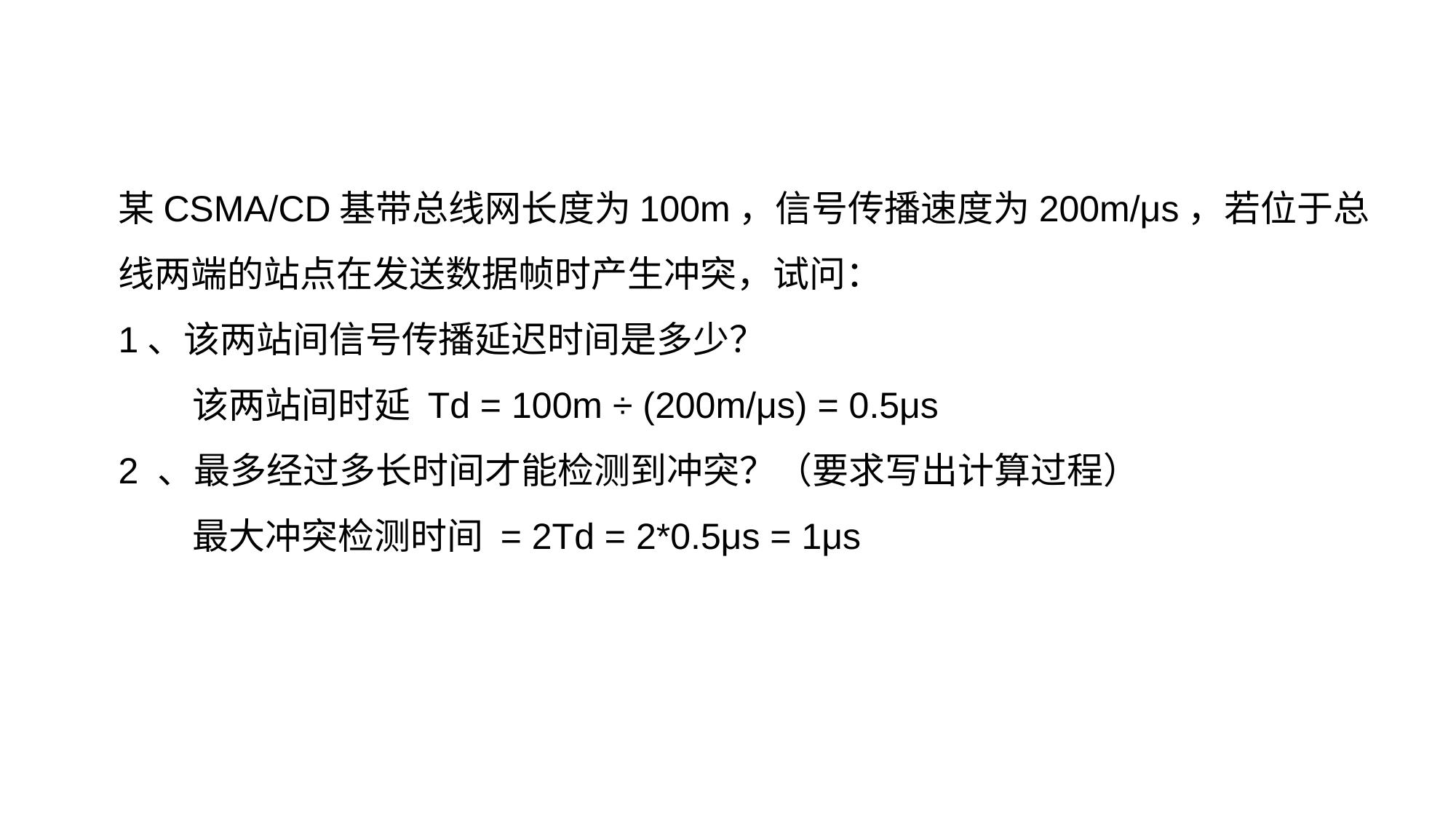

某CSMA/CD基带总线网长度为100m，信号传播速度为200m/μs，若位于总线两端的站点在发送数据帧时产生冲突，试问：
1、该两站间信号传播延迟时间是多少？
        该两站间时延 Td = 100m ÷ (200m/μs) = 0.5μs
2 、最多经过多长时间才能检测到冲突？（要求写出计算过程）
        最大冲突检测时间 = 2Td = 2*0.5μs = 1μs